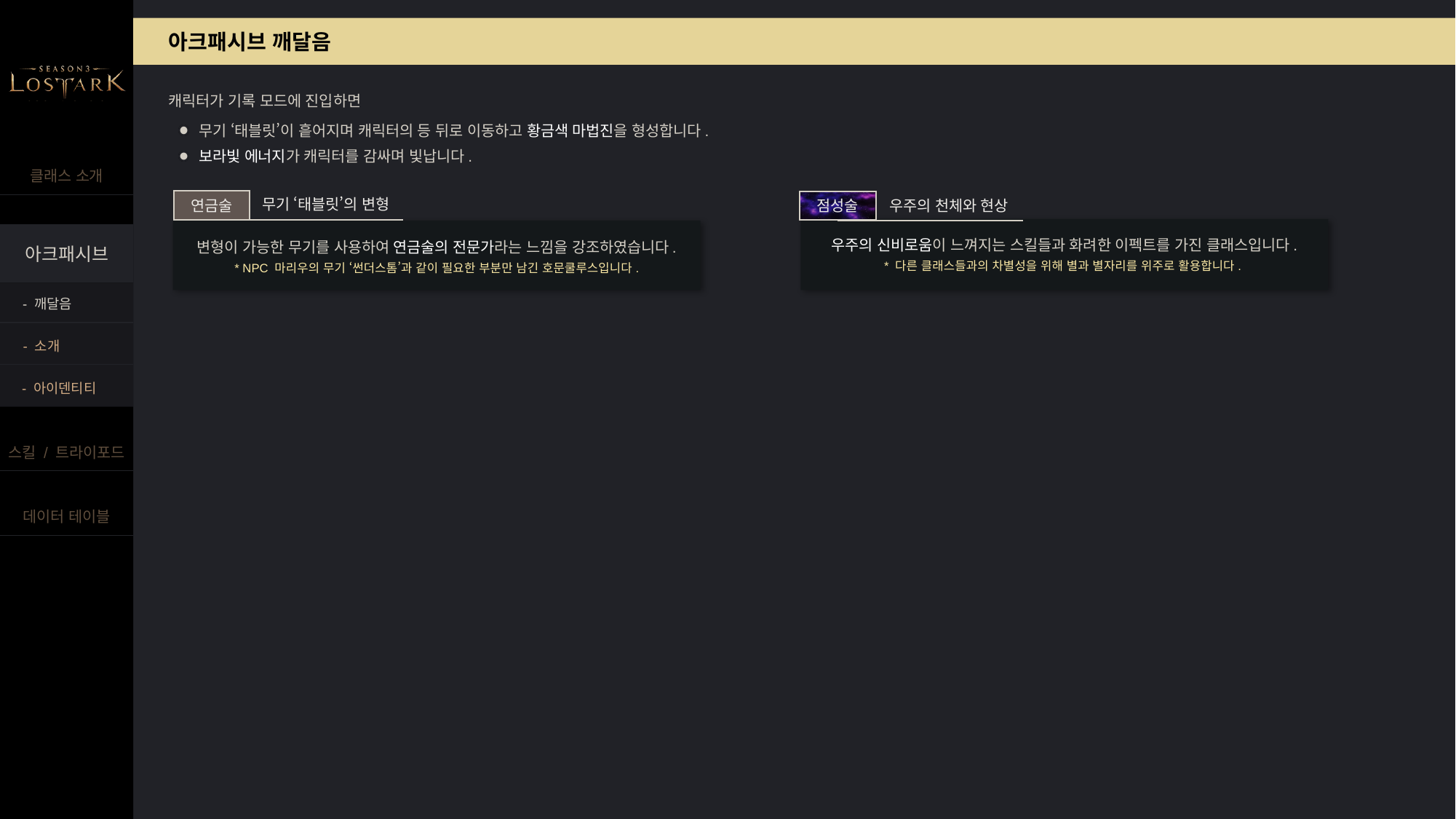

아크패시브 깨달음
캐릭터가 기록 모드에 진입하면
무기 ‘태블릿’이 흩어지며 캐릭터의 등 뒤로 이동하고 황금색 마법진을 형성합니다.
보라빛 에너지가 캐릭터를 감싸며 빛납니다.
무기 ‘태블릿’의 변형
연금술

변형이 가능한 무기를 사용하여 연금술의 전문가라는 느낌을 강조하였습니다.
* NPC 마리우의 무기 ‘썬더스톰’과 같이 필요한 부분만 남긴 호문쿨루스입니다.
우주의 천체와 현상
점성술

우주의 신비로움이 느껴지는 스킬들과 화려한 이펙트를 가진 클래스입니다.
* 다른 클래스들과의 차별성을 위해 별과 별자리를 위주로 활용합니다.
- 깨달음
- 소개
- 아이덴티티